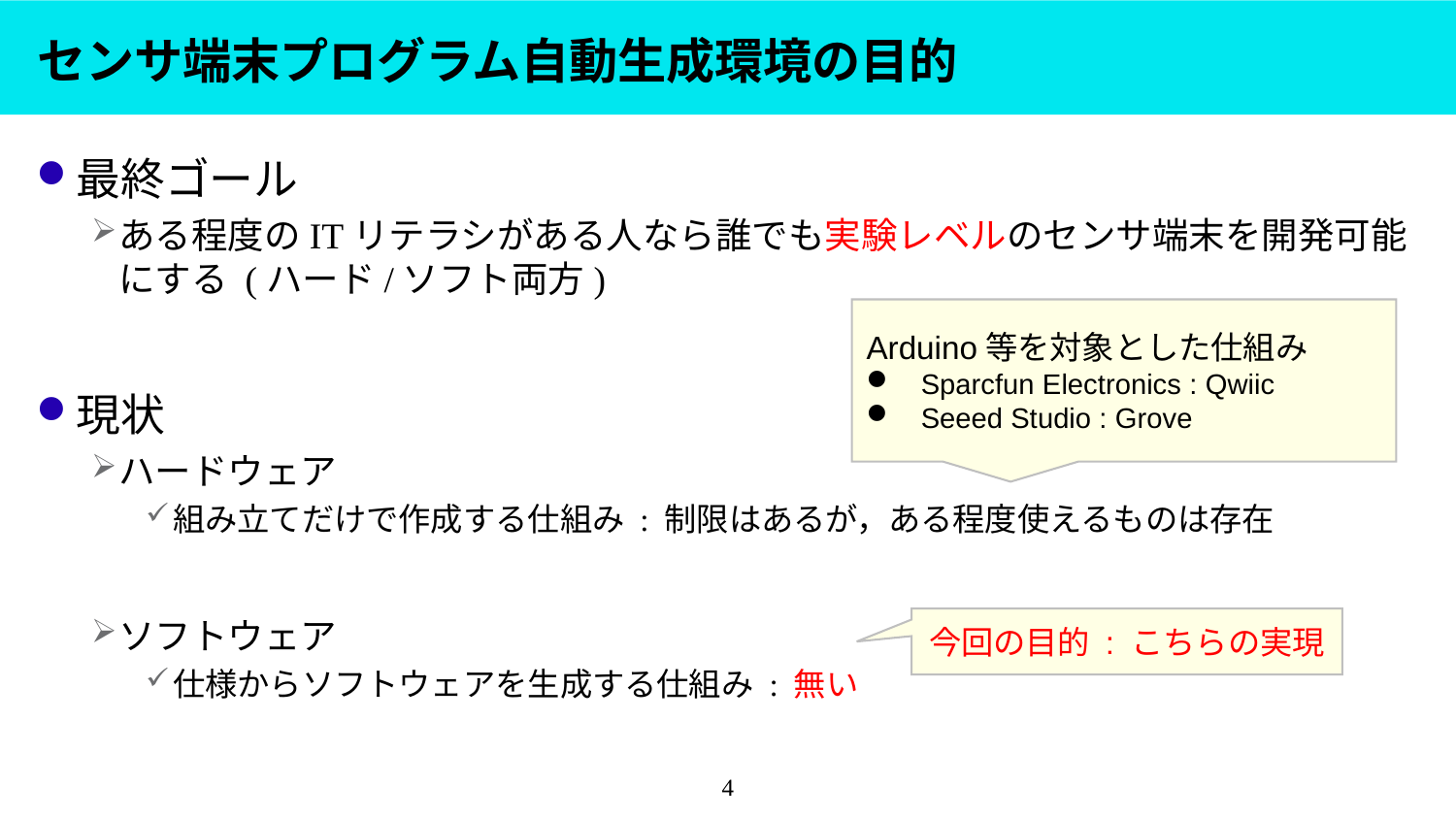

# センサ端末プログラム自動生成環境の目的
最終ゴール
ある程度のITリテラシがある人なら誰でも実験レベルのセンサ端末を開発可能にする (ハード/ソフト両方)

現状
ハードウェア
組み立てだけで作成する仕組み : 制限はあるが，ある程度使えるものは存在

ソフトウェア
仕様からソフトウェアを生成する仕組み : 無い
Arduino等を対象とした仕組み
Sparcfun Electronics : Qwiic
Seeed Studio : Grove
今回の目的 : こちらの実現
4